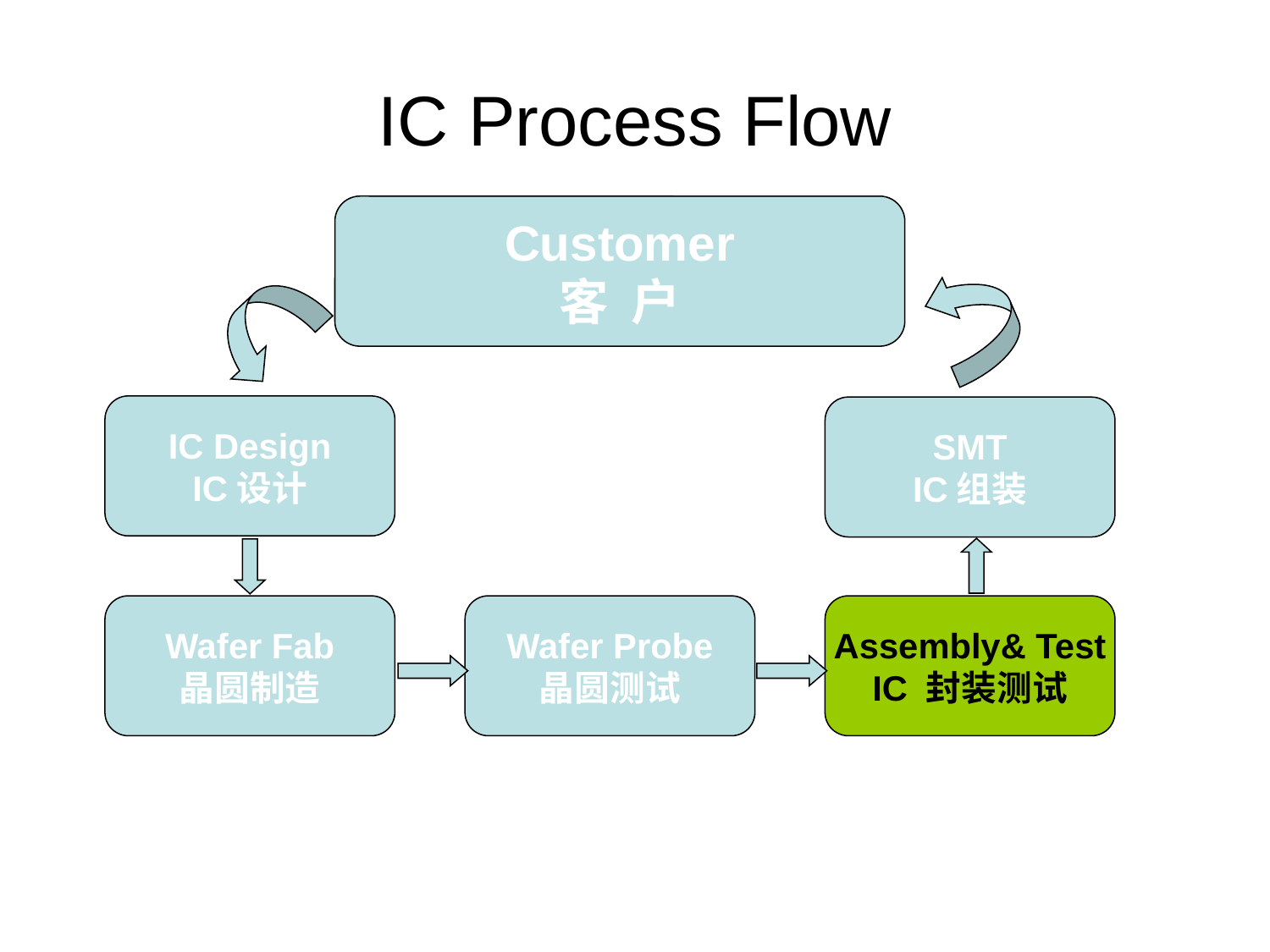

# IC Process Flow
Customer
客  户

IC Design
IC设计
SMT
IC组装

Wafer Fab
晶圆制造
Wafer Probe
晶圆测试
Assembly& Test
IC 封装测试